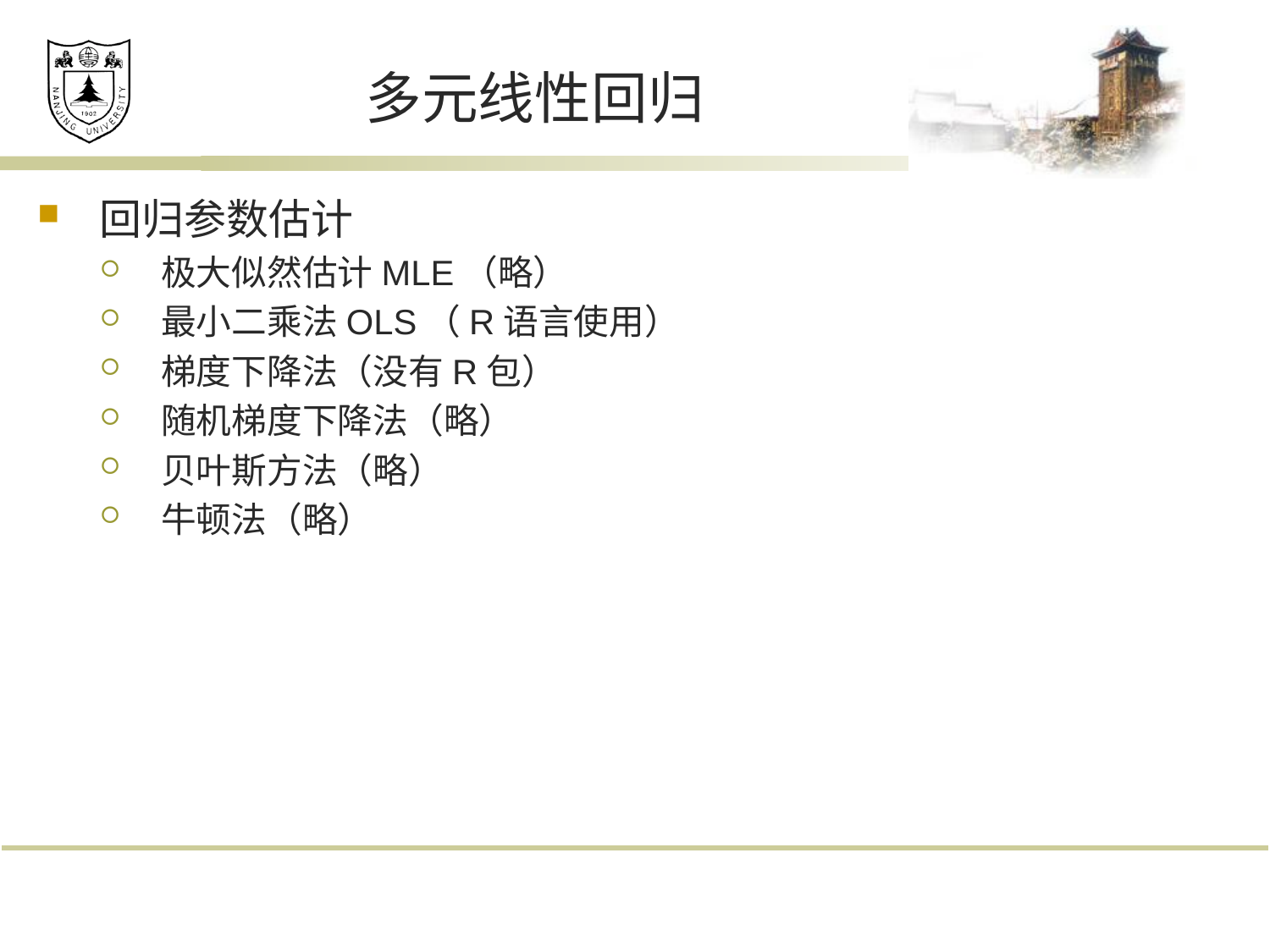

# 多元线性回归
回归参数估计
极大似然估计MLE（略）
最小二乘法OLS（R语言使用）
梯度下降法（没有R包）
随机梯度下降法（略）
贝叶斯方法（略）
牛顿法（略）